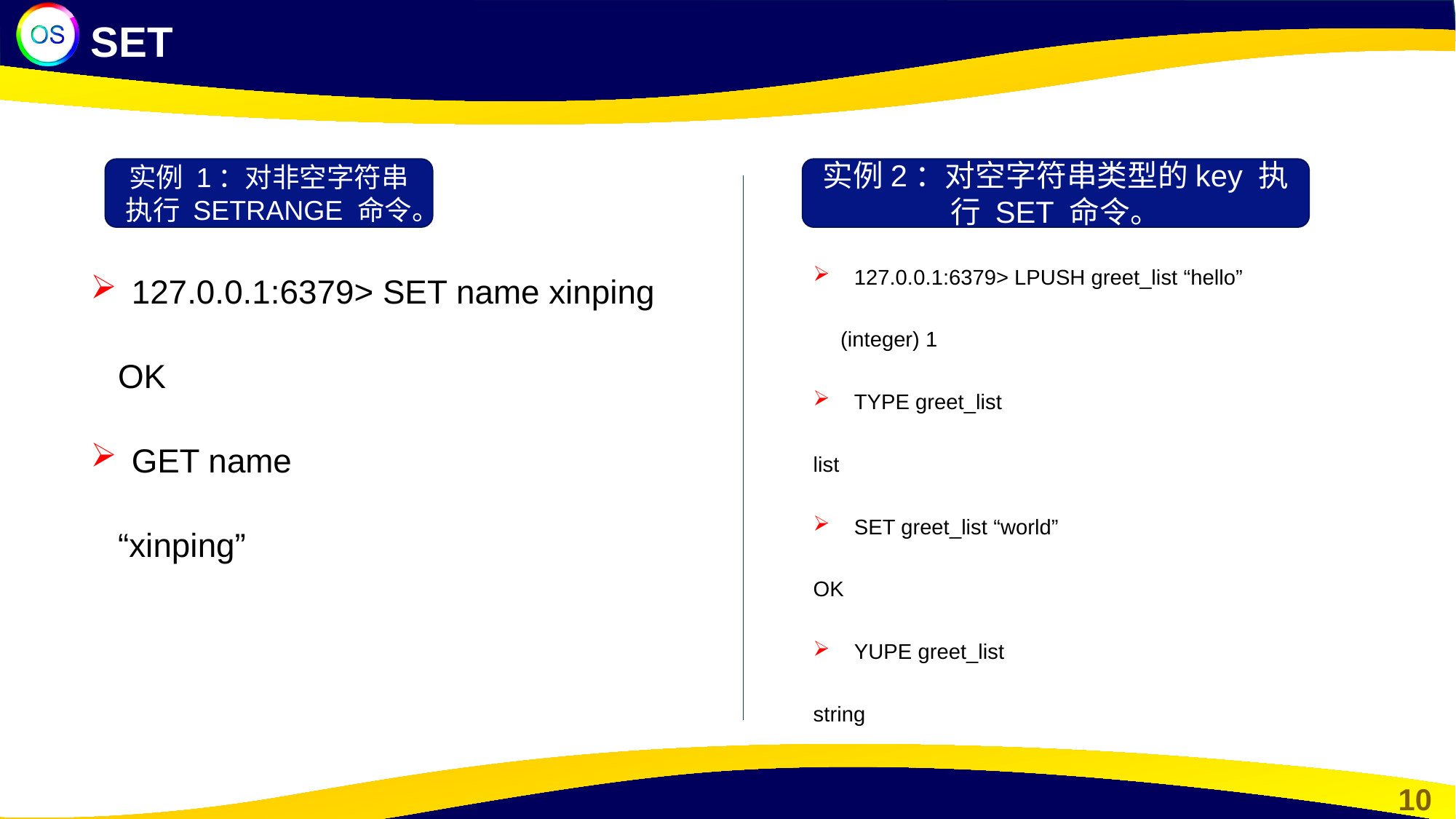

SET
实例 1：对非空字符串执行 SETRANGE 命令。
实例2：对空字符串类型的key 执行 SET 命令。
127.0.0.1:6379> SET name xinping
OK
GET name
“xinping”
127.0.0.1:6379> LPUSH greet_list “hello”
(integer) 1
TYPE greet_list
list
SET greet_list “world”
OK
YUPE greet_list
string